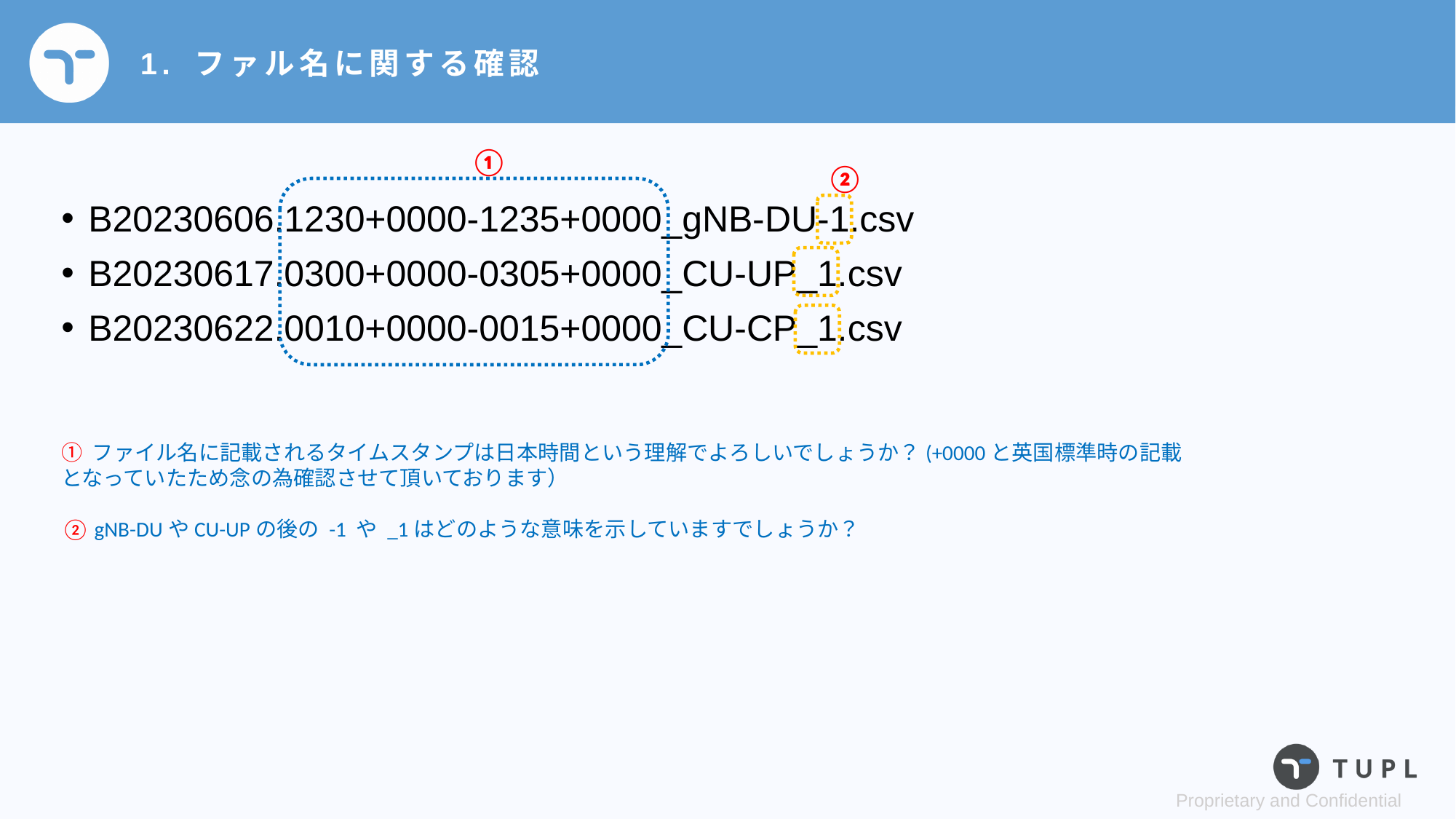

# 1. ファル名に関する確認
①
②

B20230606.1230+0000-1235+0000_gNB-DU-1.csv
B20230617.0300+0000-0305+0000_CU-UP_1.csv
B20230622.0010+0000-0015+0000_CU-CP_1.csv

① ファイル名に記載されるタイムスタンプは日本時間という理解でよろしいでしょうか？(+0000と英国標準時の記載となっていたため念の為確認させて頂いております）

② gNB-DUやCU-UPの後の -1 や _1はどのような意味を示していますでしょうか？